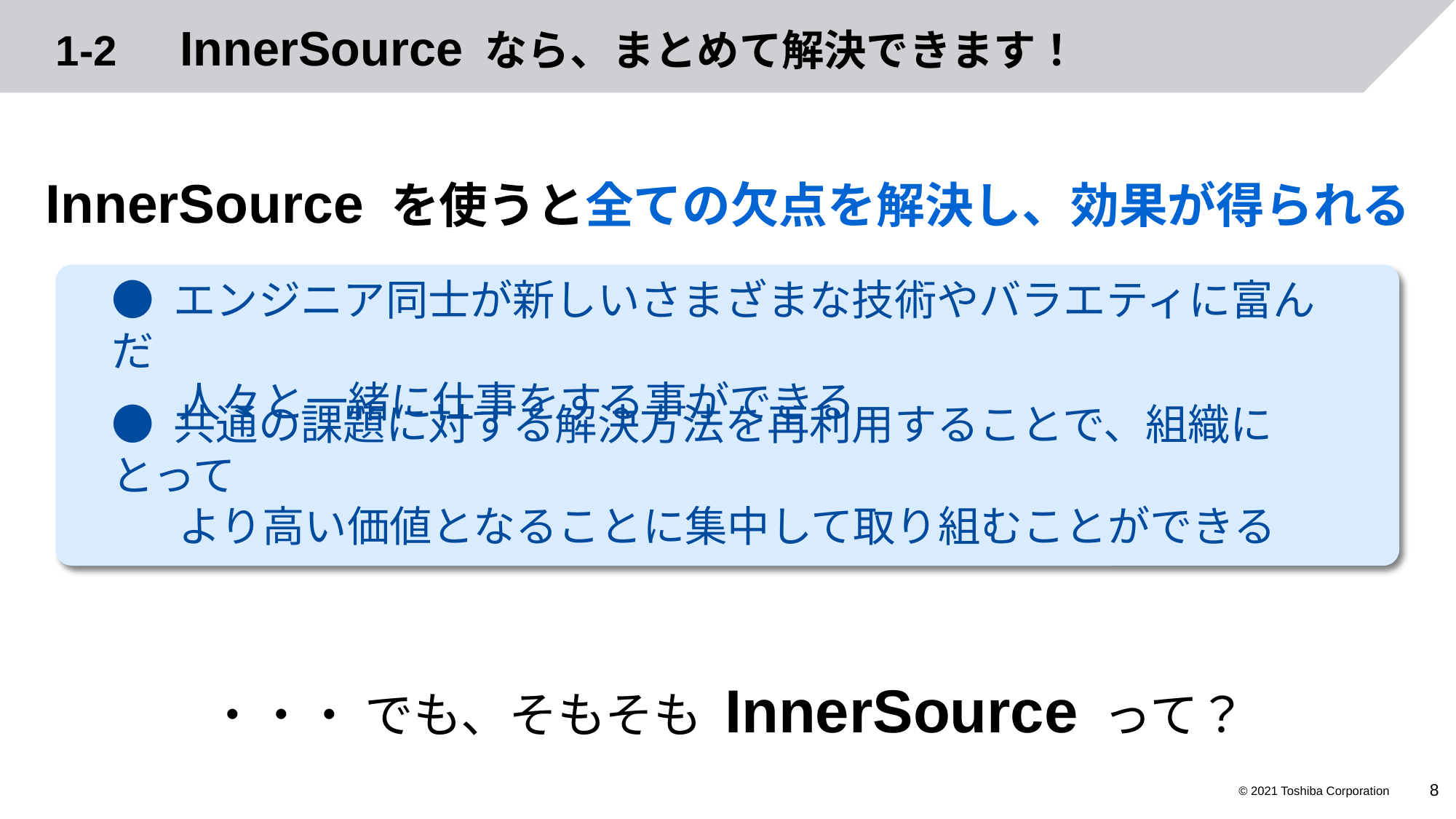

# 1-2　InnerSource なら、まとめて解決できます！
InnerSource を使うと全ての欠点を解決し、効果が得られる

● エンジニア同士が新しいさまざまな技術やバラエティに富んだ
      人々と一緒に仕事をする事ができる
● 共通の課題に対する解決方法を再利用することで、組織にとって
      より高い価値となることに集中して取り組むことができる
・・・ でも、そもそも InnerSource って？